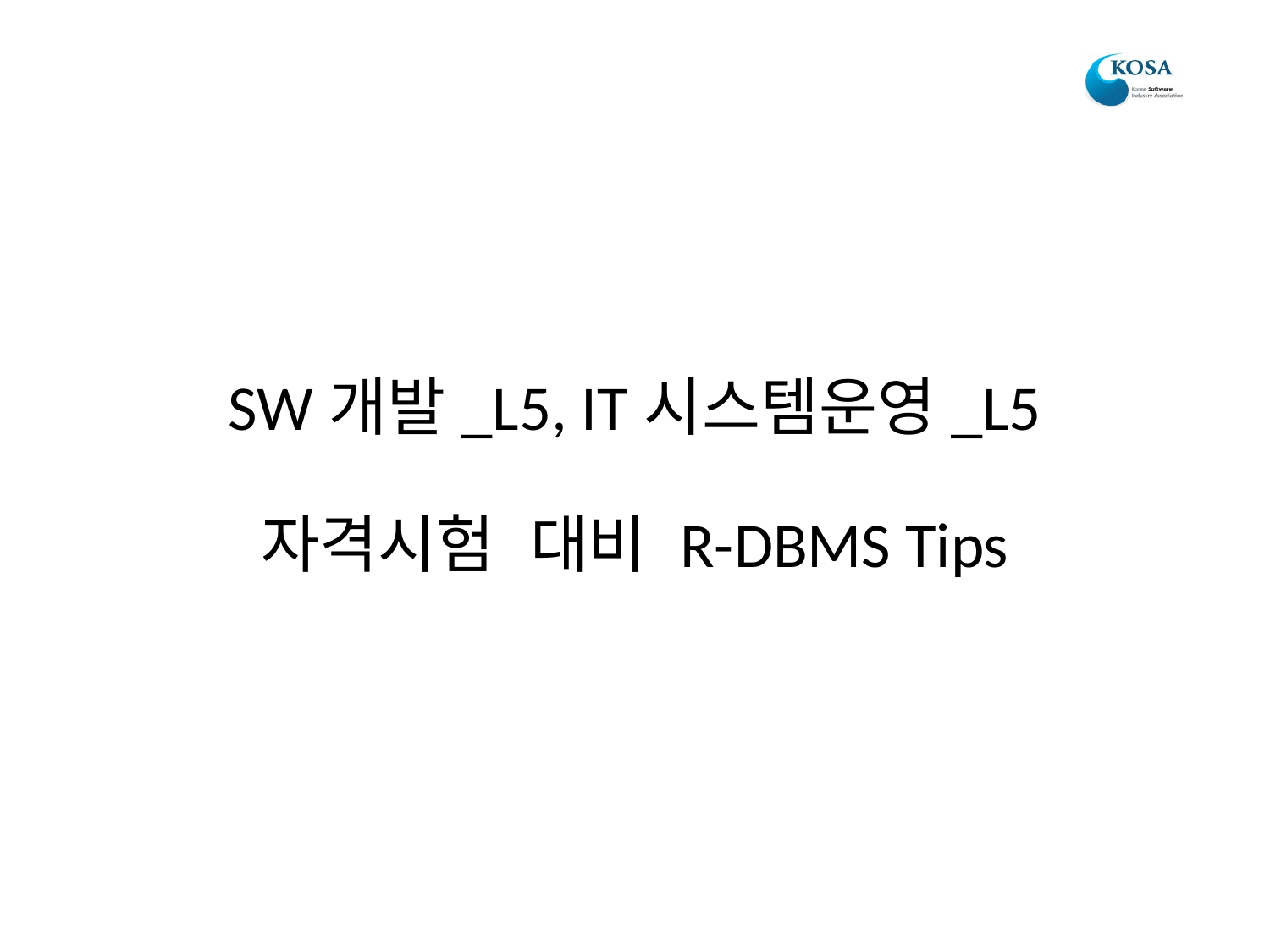

# SW개발_L5, IT시스템운영_L5 자격시험  대비 R-DBMS Tips